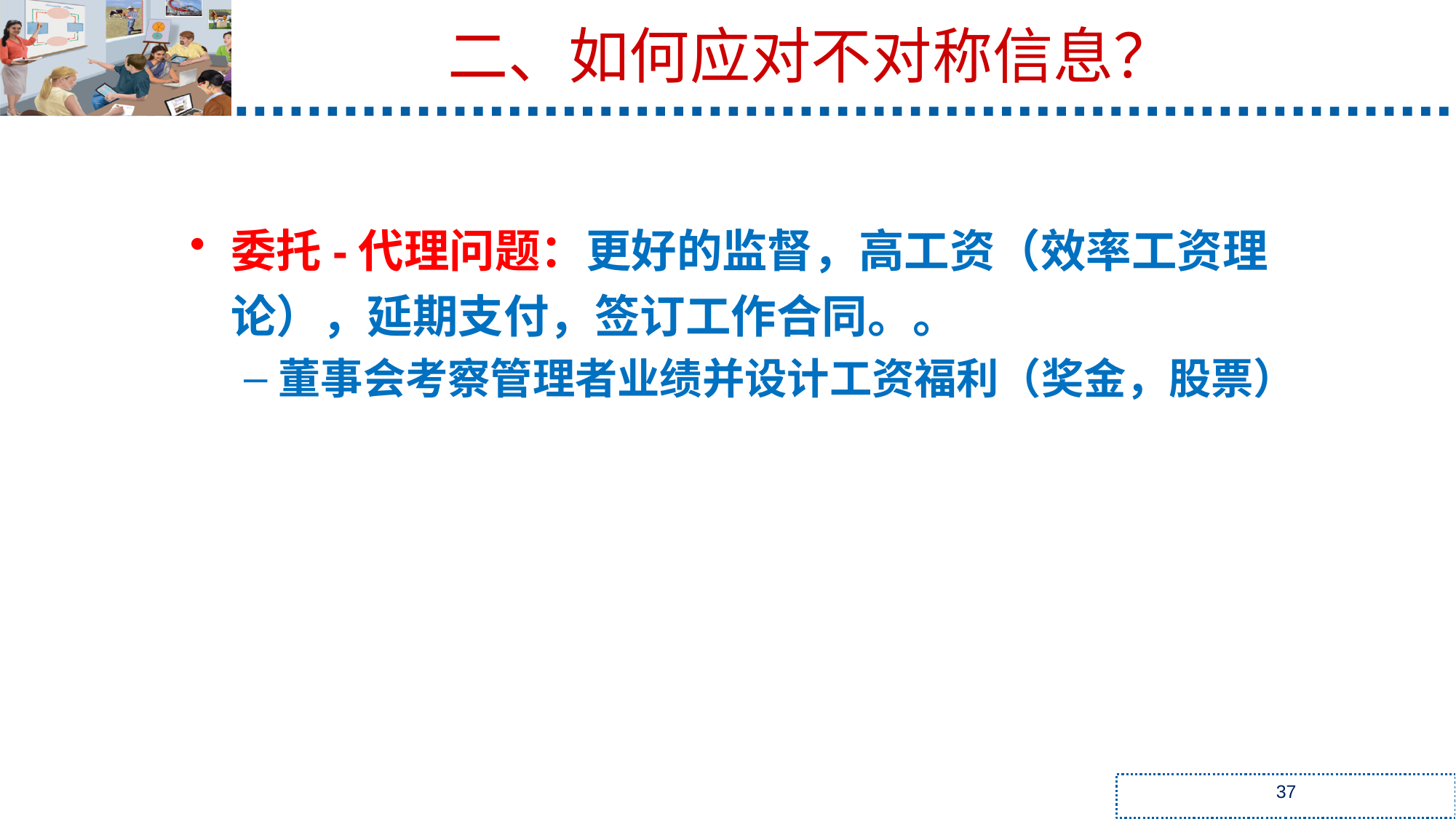

二、如何应对不对称信息？

委托-代理问题：更好的监督，高工资（效率工资理论），延期支付，签订工作合同。。
董事会考察管理者业绩并设计工资福利（奖金，股票）

37